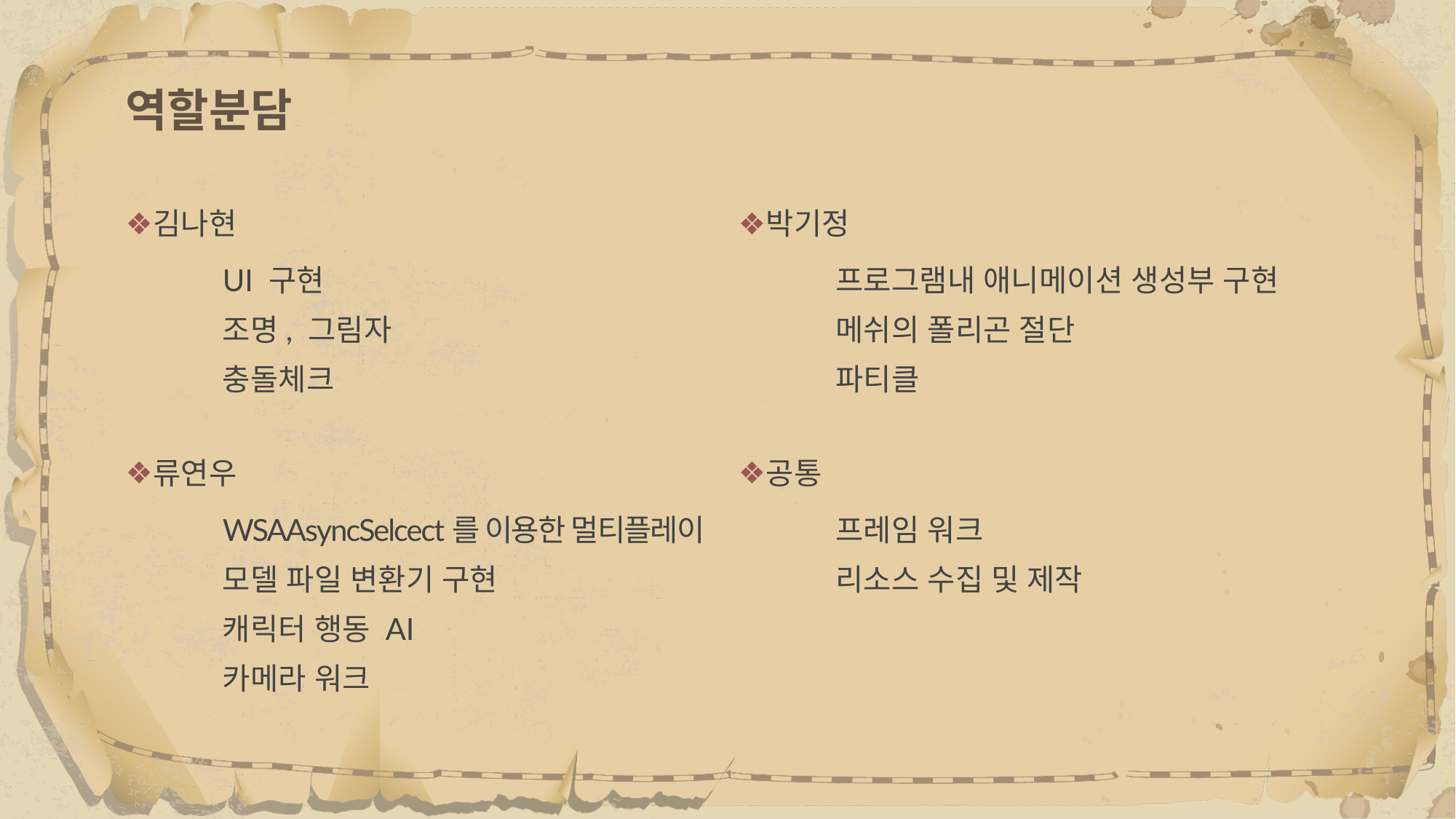

# 역할분담
김나현
UI 구현
조명, 그림자
충돌체크

류연우
WSAAsyncSelcect를 이용한 멀티플레이
모델 파일 변환기 구현
캐릭터 행동 AI
카메라 워크

박기정
프로그램내 애니메이션 생성부 구현
메쉬의 폴리곤 절단
파티클

공통
프레임 워크
리소스 수집 및 제작